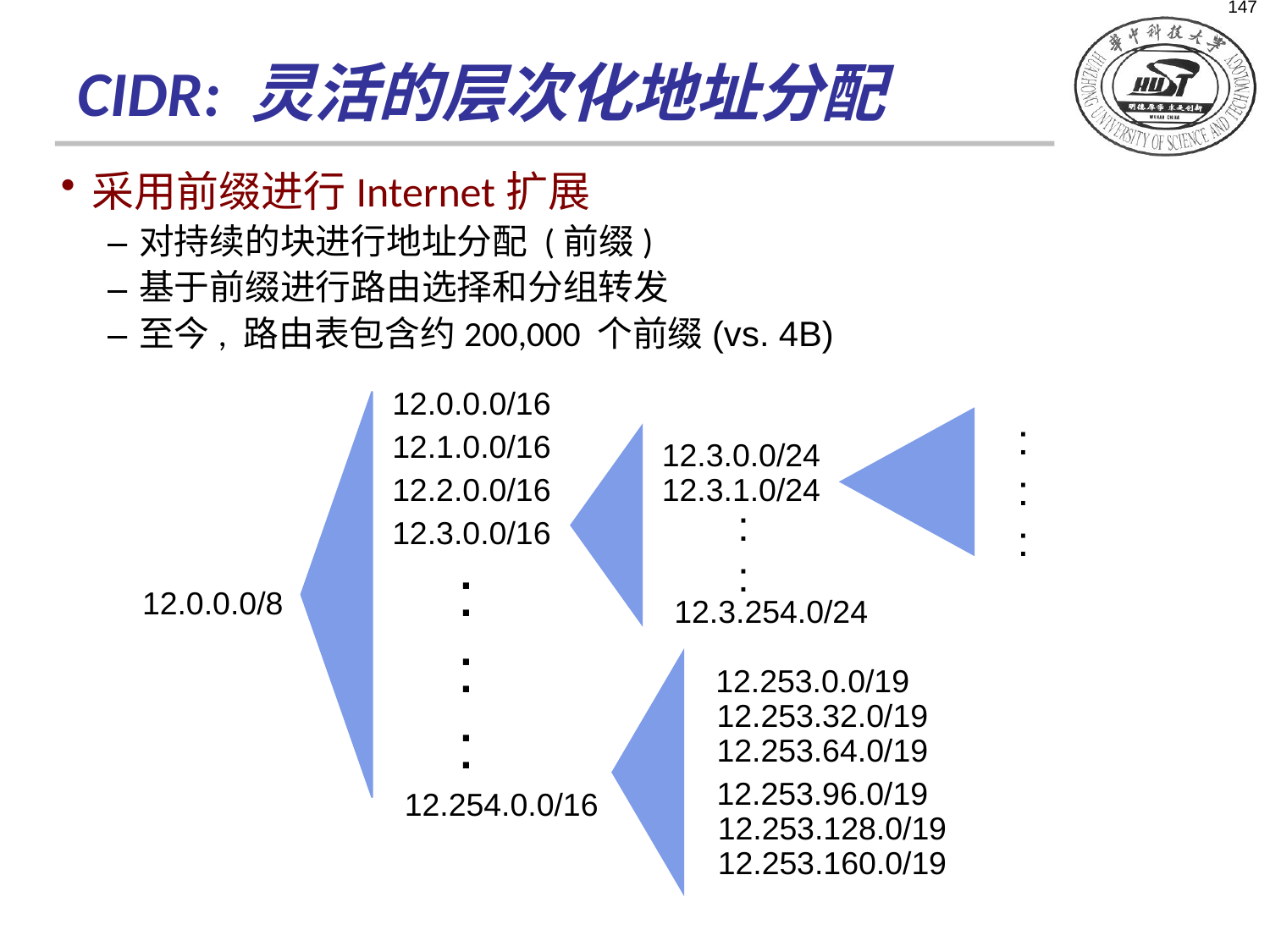

147
# CIDR: 灵活的层次化地址分配
采用前缀进行Internet扩展
对持续的块进行地址分配 (前缀)
基于前缀进行路由选择和分组转发
至今, 路由表包含约200,000 个前缀(vs. 4B)

12.0.0.0/16
:
:
:

12.1.0.0/16
12.3.0.0/24
12.2.0.0/16
12.3.1.0/24

:
:
12.3.0.0/16
:
:
:

12.0.0.0/8
12.3.254.0/24
12.253.0.0/19
12.253.32.0/19
12.253.64.0/19

12.253.96.0/19
12.254.0.0/16
12.253.128.0/19
12.253.160.0/19